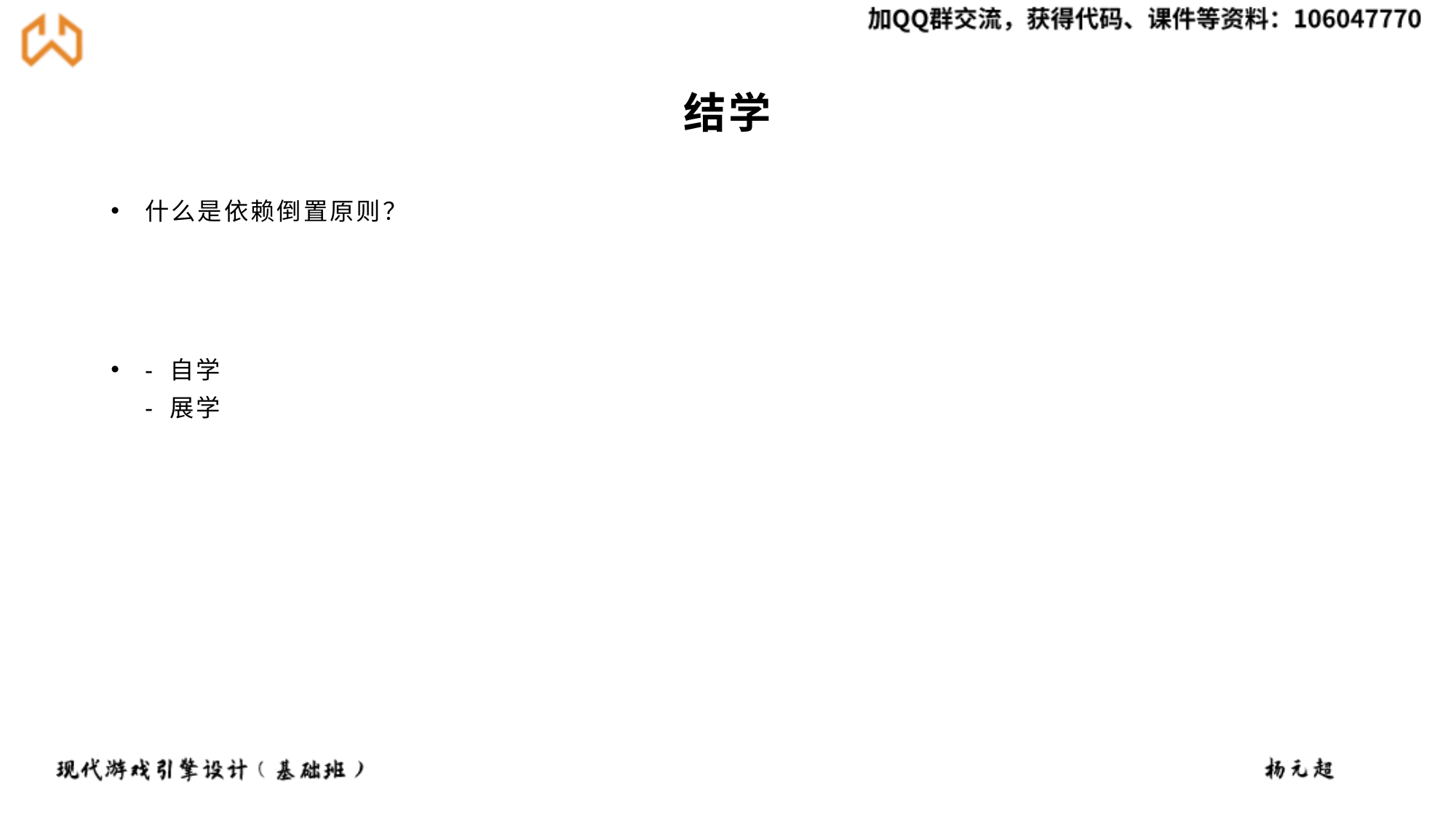

# 结学
什么是依赖倒置原则？

- 自学
- 展学